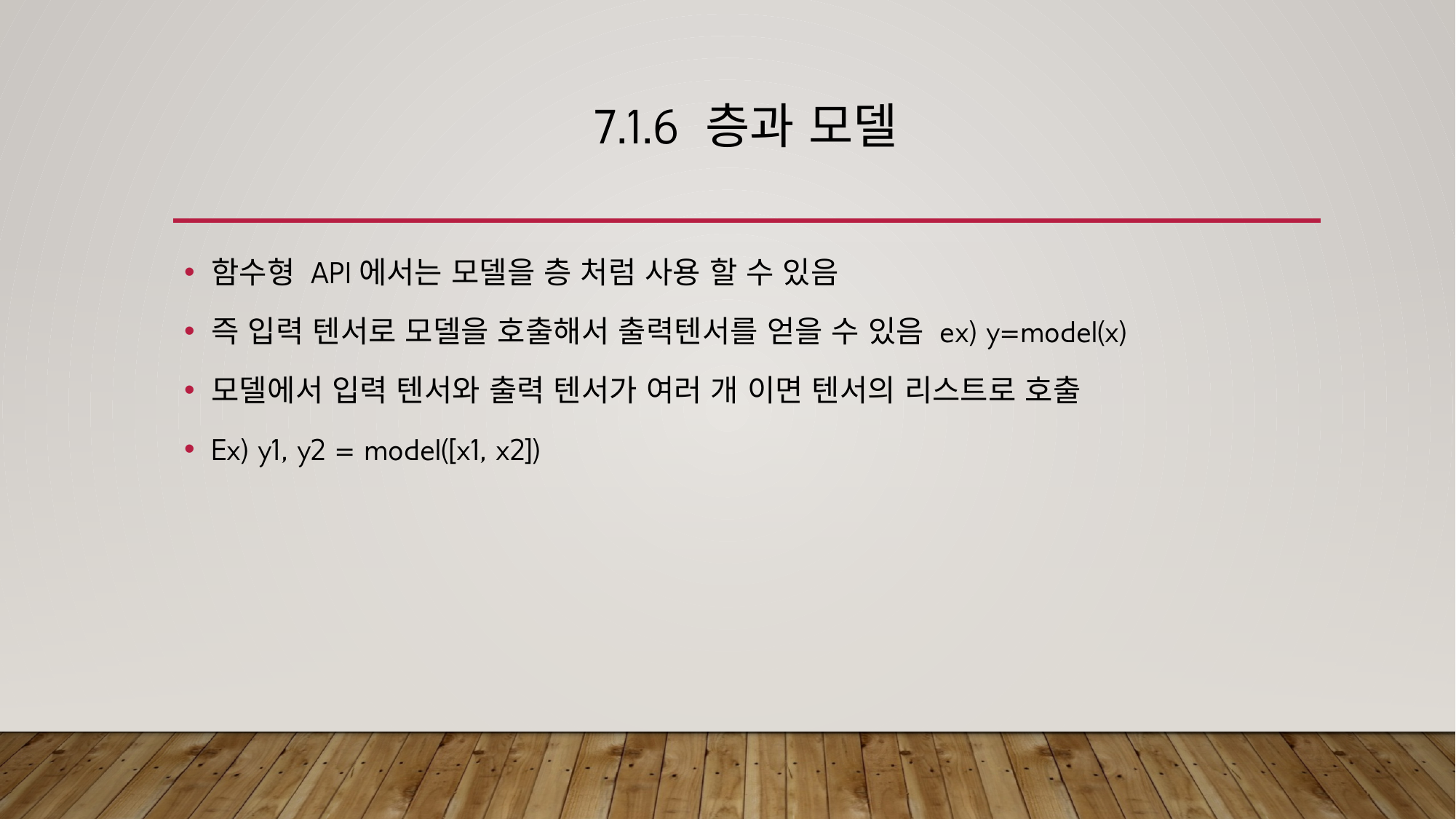

# 7.1.6 층과 모델
함수형 API에서는 모델을 층 처럼 사용 할 수 있음
즉 입력 텐서로 모델을 호출해서 출력텐서를 얻을 수 있음 ex) y=model(x)
모델에서 입력 텐서와 출력 텐서가 여러 개 이면 텐서의 리스트로 호출
Ex) y1, y2 = model([x1, x2])